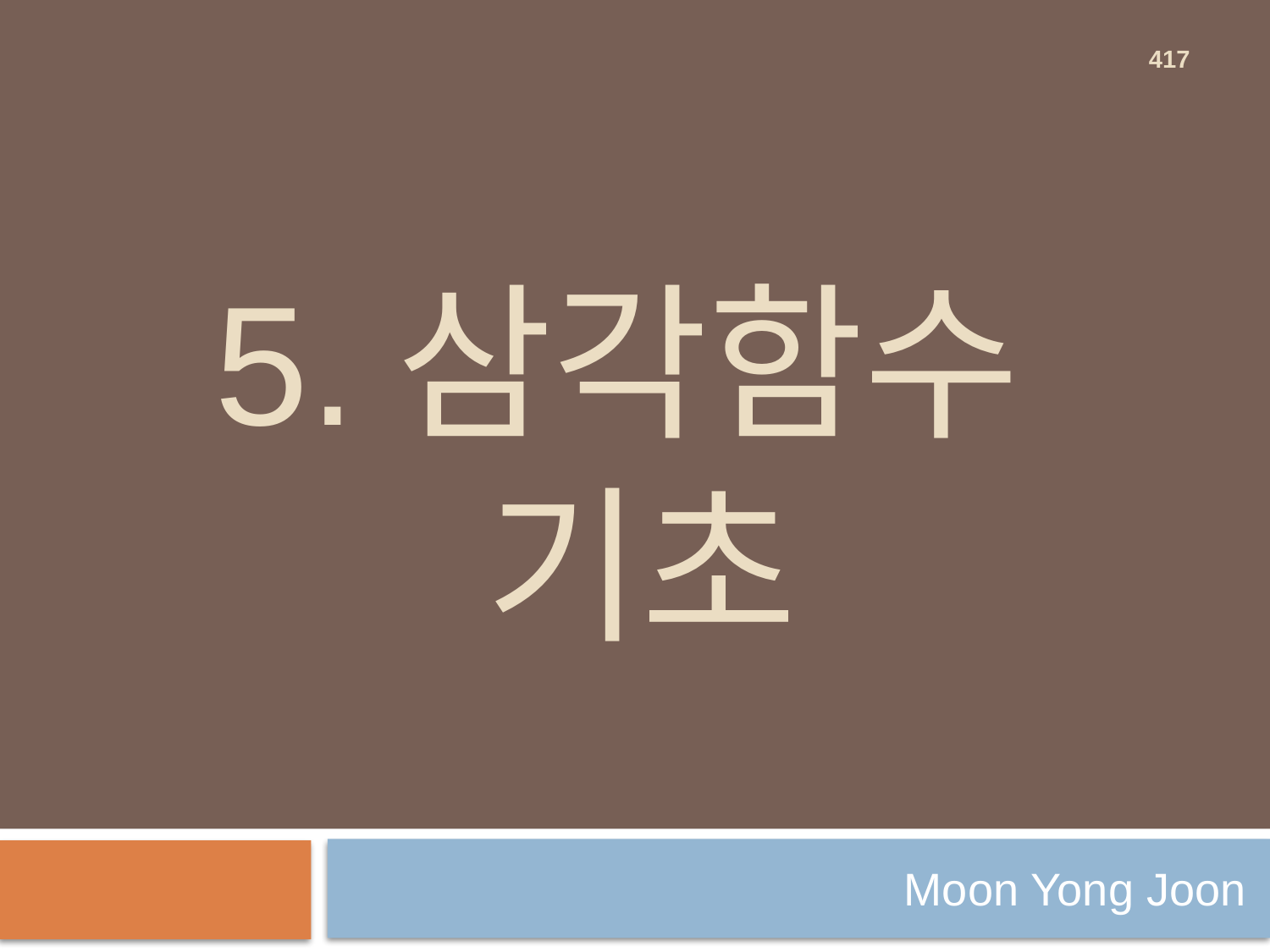

417
# 5.삼각함수 기초
Moon Yong Joon